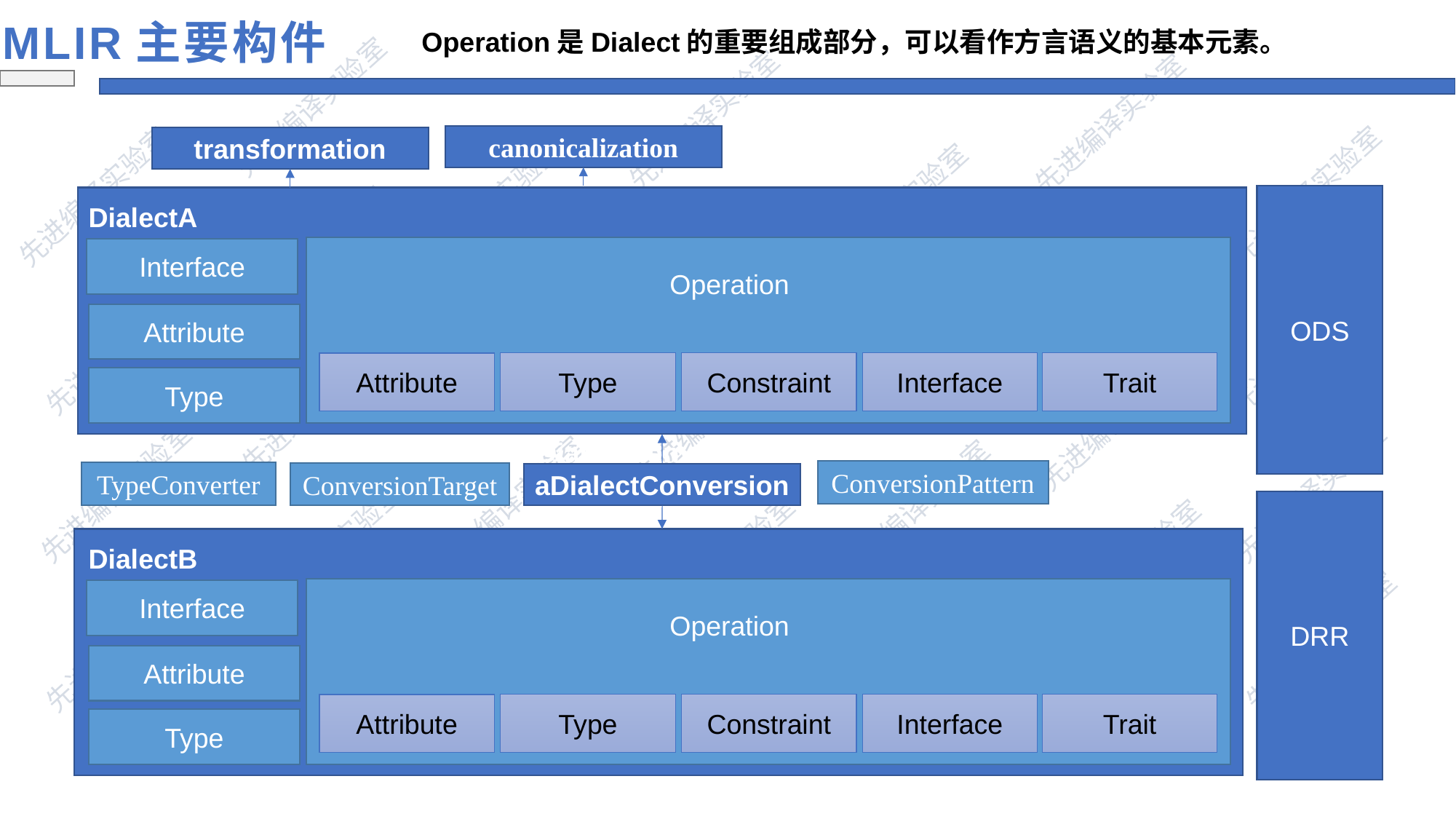

MLIR主要构件
Operation是Dialect的重要组成部分，可以看作方言语义的基本元素。

canonicalization
transformation
ODS

DialectA

Interface
Operation
Attribute
Interface
Trait
Constraint
Type
Attribute
Type
ConversionPattern
TypeConverter
ConversionTarget
DialectConversioDiaDialectConversion

DRR

DialectB

Interface
Operation
Attribute
Interface
Trait
Constraint
Type
Attribute
Type